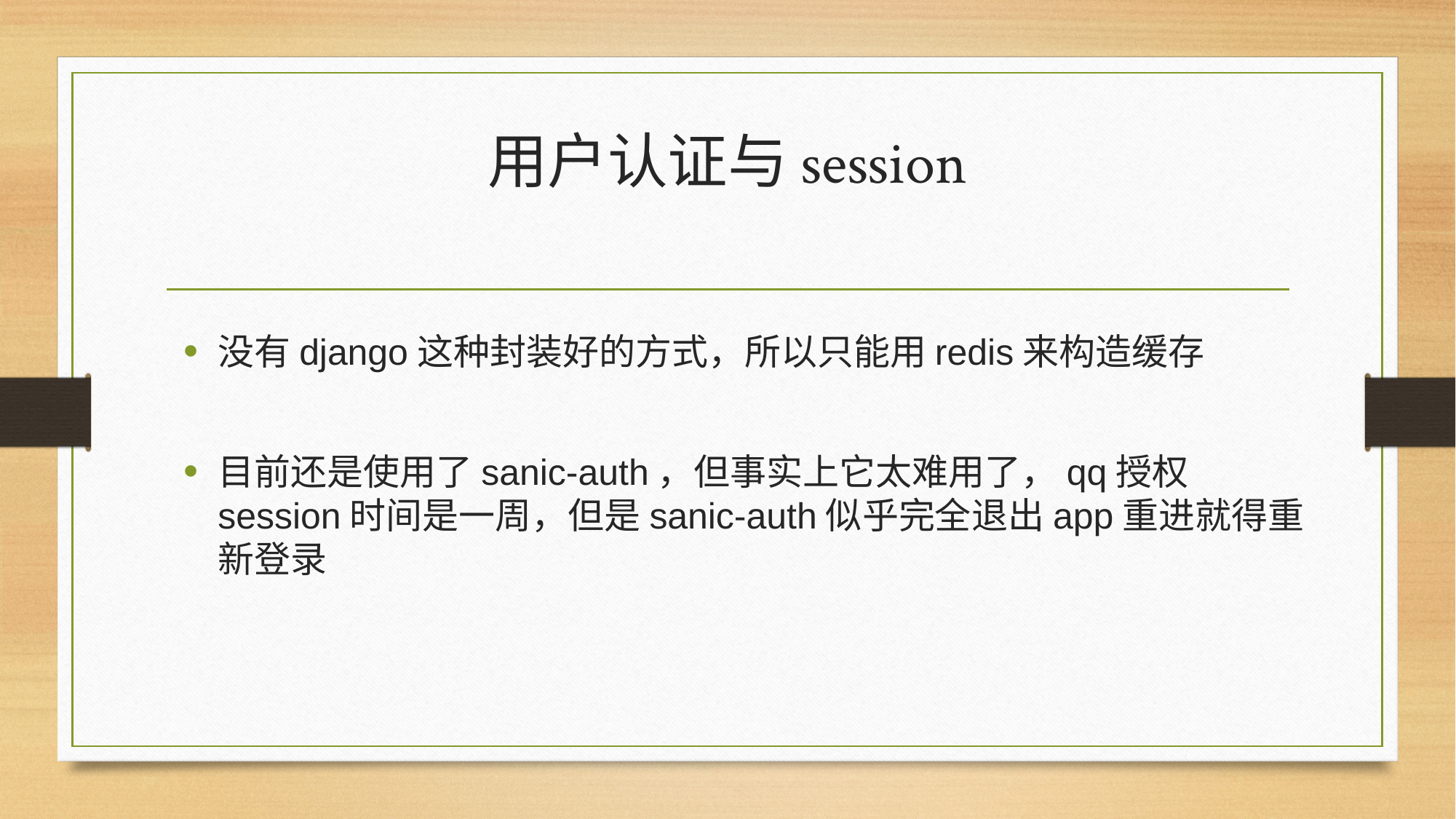

# 用户认证与session

没有django这种封装好的方式，所以只能用redis来构造缓存

目前还是使用了sanic-auth，但事实上它太难用了，qq授权session时间是一周，但是sanic-auth似乎完全退出app重进就得重新登录